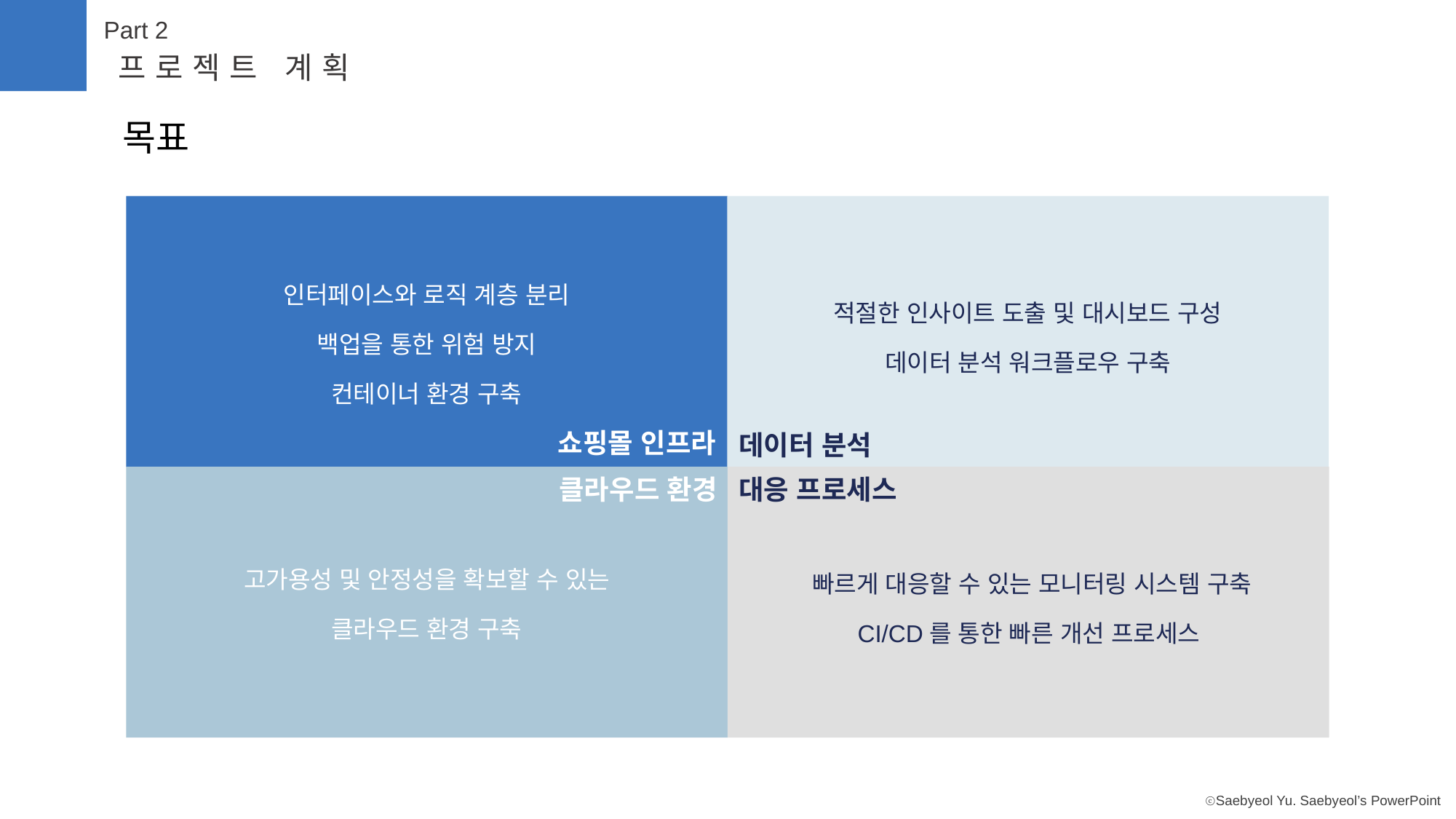

Part 2
프로젝트 계획
목표

인터페이스와 로직 계층 분리
백업을 통한 위험 방지
컨테이너 환경 구축
적절한 인사이트 도출 및 대시보드 구성
데이터 분석 워크플로우 구축
쇼핑몰 인프라
데이터 분석

클라우드 환경
대응 프로세스
고가용성 및 안정성을 확보할 수 있는 클라우드 환경 구축
빠르게 대응할 수 있는 모니터링 시스템 구축
CI/CD를 통한 빠른 개선 프로세스